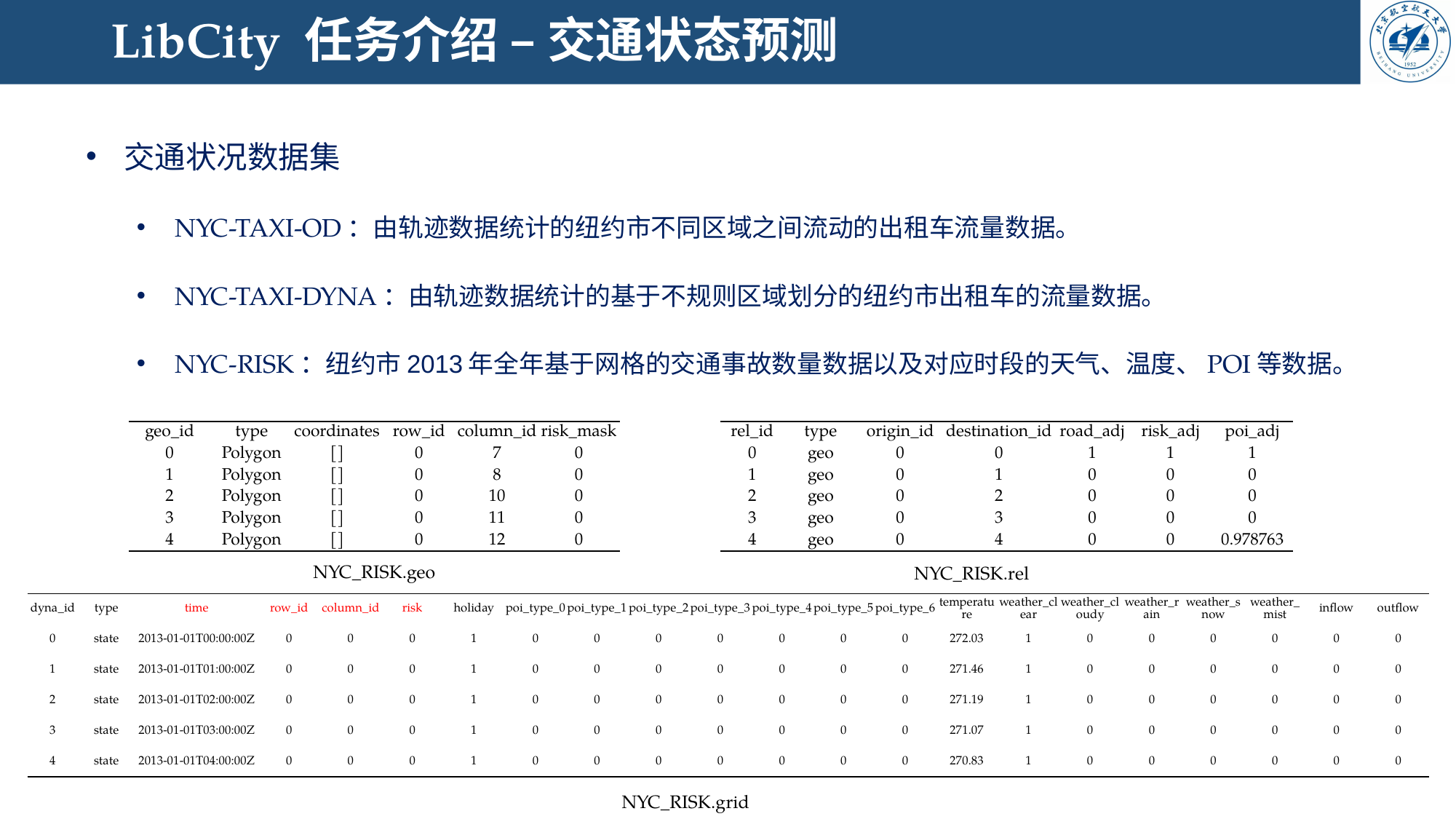

# LibCity 任务介绍 – 交通状态预测
交通状况数据集
NYC-TAXI-OD：由轨迹数据统计的纽约市不同区域之间流动的出租车流量数据。
NYC-TAXI-DYNA：由轨迹数据统计的基于不规则区域划分的纽约市出租车的流量数据。
NYC-RISK：纽约市2013年全年基于网格的交通事故数量数据以及对应时段的天气、温度、POI等数据。
| geo\_id | type | coordinates | row\_id | column\_id | risk\_mask |
| --- | --- | --- | --- | --- | --- |
| 0 | Polygon | [] | 0 | 7 | 0 |
| 1 | Polygon | [] | 0 | 8 | 0 |
| 2 | Polygon | [] | 0 | 10 | 0 |
| 3 | Polygon | [] | 0 | 11 | 0 |
| 4 | Polygon | [] | 0 | 12 | 0 |
| rel\_id | type | origin\_id | destination\_id | road\_adj | risk\_adj | poi\_adj |
| --- | --- | --- | --- | --- | --- | --- |
| 0 | geo | 0 | 0 | 1 | 1 | 1 |
| 1 | geo | 0 | 1 | 0 | 0 | 0 |
| 2 | geo | 0 | 2 | 0 | 0 | 0 |
| 3 | geo | 0 | 3 | 0 | 0 | 0 |
| 4 | geo | 0 | 4 | 0 | 0 | 0.978763 |
NYC_RISK.geo
NYC_RISK.rel
| dyna\_id | type | time | row\_id | column\_id | risk | holiday | poi\_type\_0 | poi\_type\_1 | poi\_type\_2 | poi\_type\_3 | poi\_type\_4 | poi\_type\_5 | poi\_type\_6 | temperature | weather\_clear | weather\_cloudy | weather\_rain | weather\_snow | weather\_mist | inflow | outflow |
| --- | --- | --- | --- | --- | --- | --- | --- | --- | --- | --- | --- | --- | --- | --- | --- | --- | --- | --- | --- | --- | --- |
| 0 | state | 2013-01-01T00:00:00Z | 0 | 0 | 0 | 1 | 0 | 0 | 0 | 0 | 0 | 0 | 0 | 272.03 | 1 | 0 | 0 | 0 | 0 | 0 | 0 |
| 1 | state | 2013-01-01T01:00:00Z | 0 | 0 | 0 | 1 | 0 | 0 | 0 | 0 | 0 | 0 | 0 | 271.46 | 1 | 0 | 0 | 0 | 0 | 0 | 0 |
| 2 | state | 2013-01-01T02:00:00Z | 0 | 0 | 0 | 1 | 0 | 0 | 0 | 0 | 0 | 0 | 0 | 271.19 | 1 | 0 | 0 | 0 | 0 | 0 | 0 |
| 3 | state | 2013-01-01T03:00:00Z | 0 | 0 | 0 | 1 | 0 | 0 | 0 | 0 | 0 | 0 | 0 | 271.07 | 1 | 0 | 0 | 0 | 0 | 0 | 0 |
| 4 | state | 2013-01-01T04:00:00Z | 0 | 0 | 0 | 1 | 0 | 0 | 0 | 0 | 0 | 0 | 0 | 270.83 | 1 | 0 | 0 | 0 | 0 | 0 | 0 |
NYC_RISK.grid